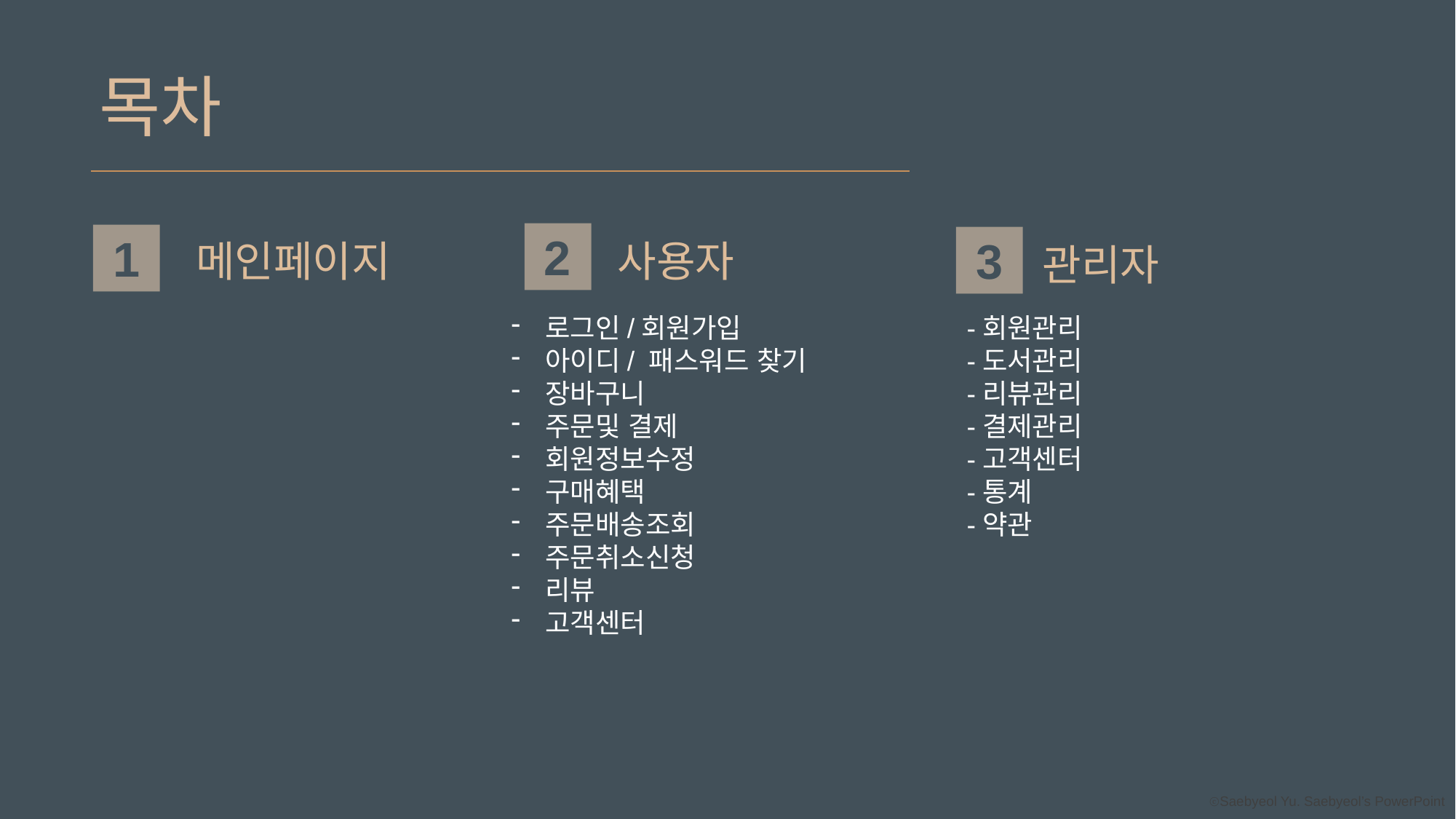

목차
2

사용자
1

메인페이지
3

관리자
로그인/회원가입
아이디/ 패스워드 찾기
장바구니
주문및 결제
회원정보수정
구매혜택
주문배송조회
주문취소신청
리뷰
고객센터

-회원관리
-도서관리
-리뷰관리
-결제관리
-고객센터
-통계
-약관